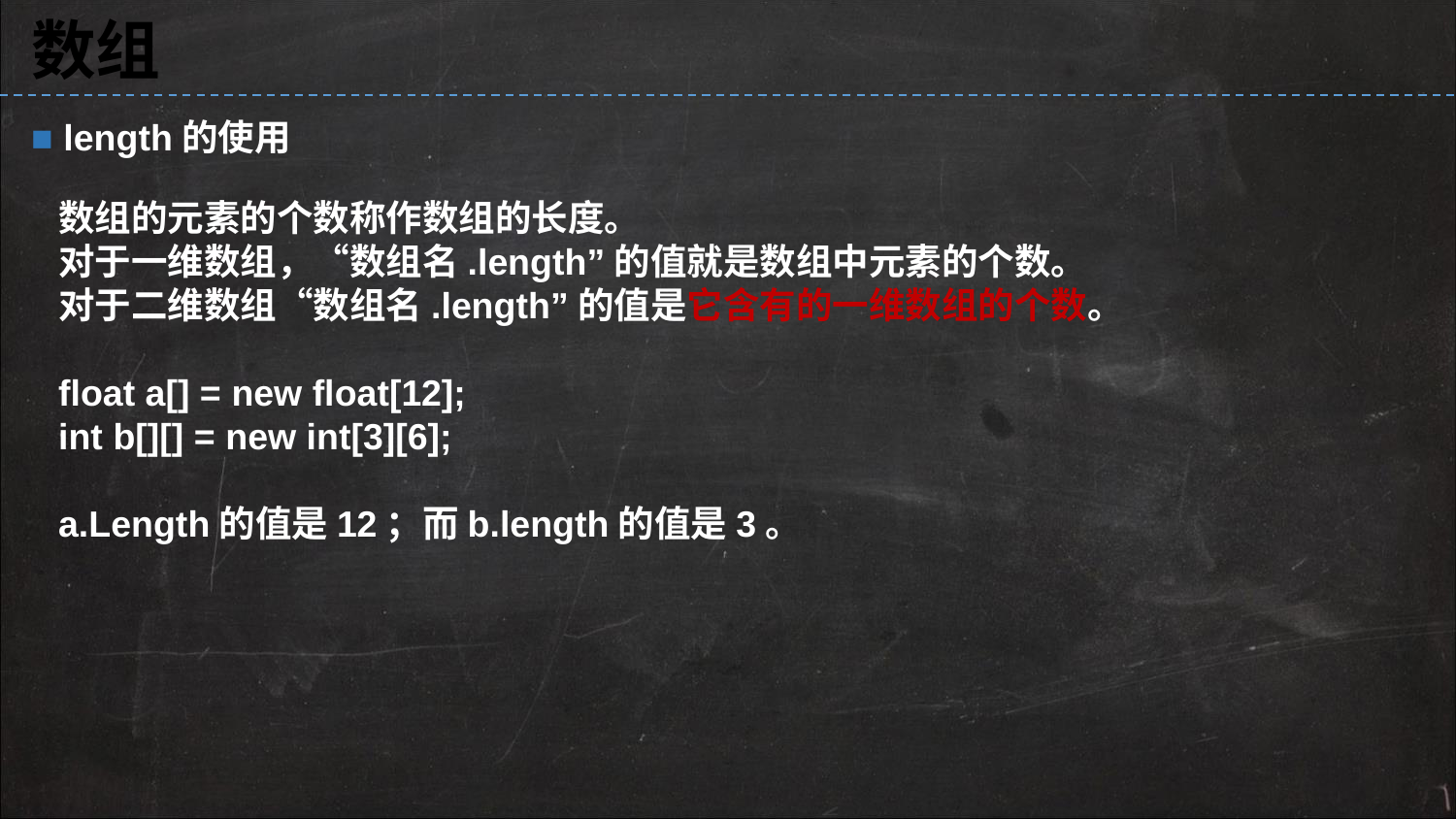

数组
■ length的使用
数组的元素的个数称作数组的长度。
对于一维数组，“数组名.length”的值就是数组中元素的个数。
对于二维数组“数组名.length”的值是它含有的一维数组的个数。

float a[] = new float[12];
int b[][] = new int[3][6];

a.Length的值是12；而b.length的值是3。